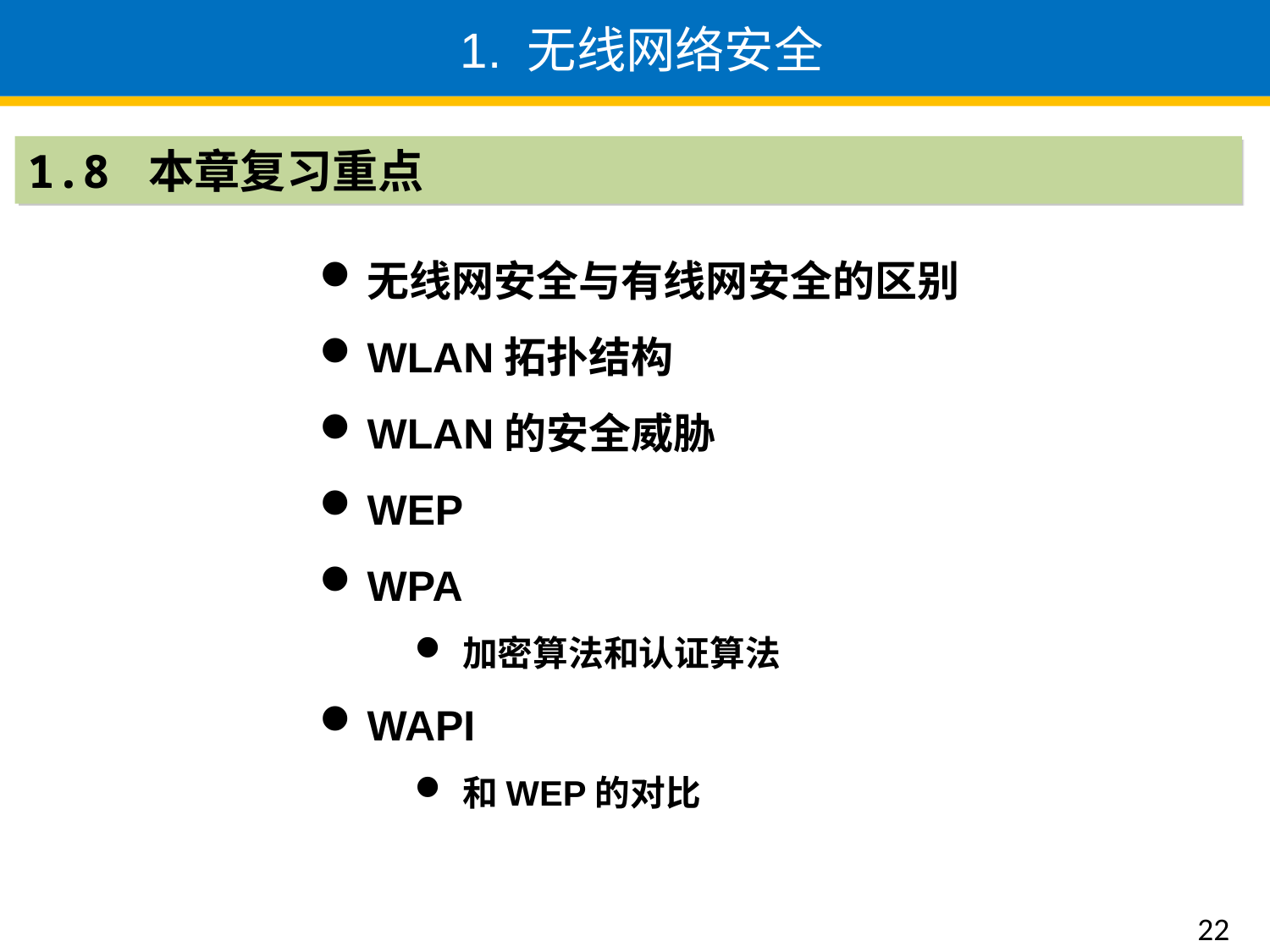

# 1. 无线网络安全
1.8 本章复习重点
无线网安全与有线网安全的区别
WLAN拓扑结构
WLAN的安全威胁
WEP
WPA
加密算法和认证算法
WAPI
和WEP的对比
22